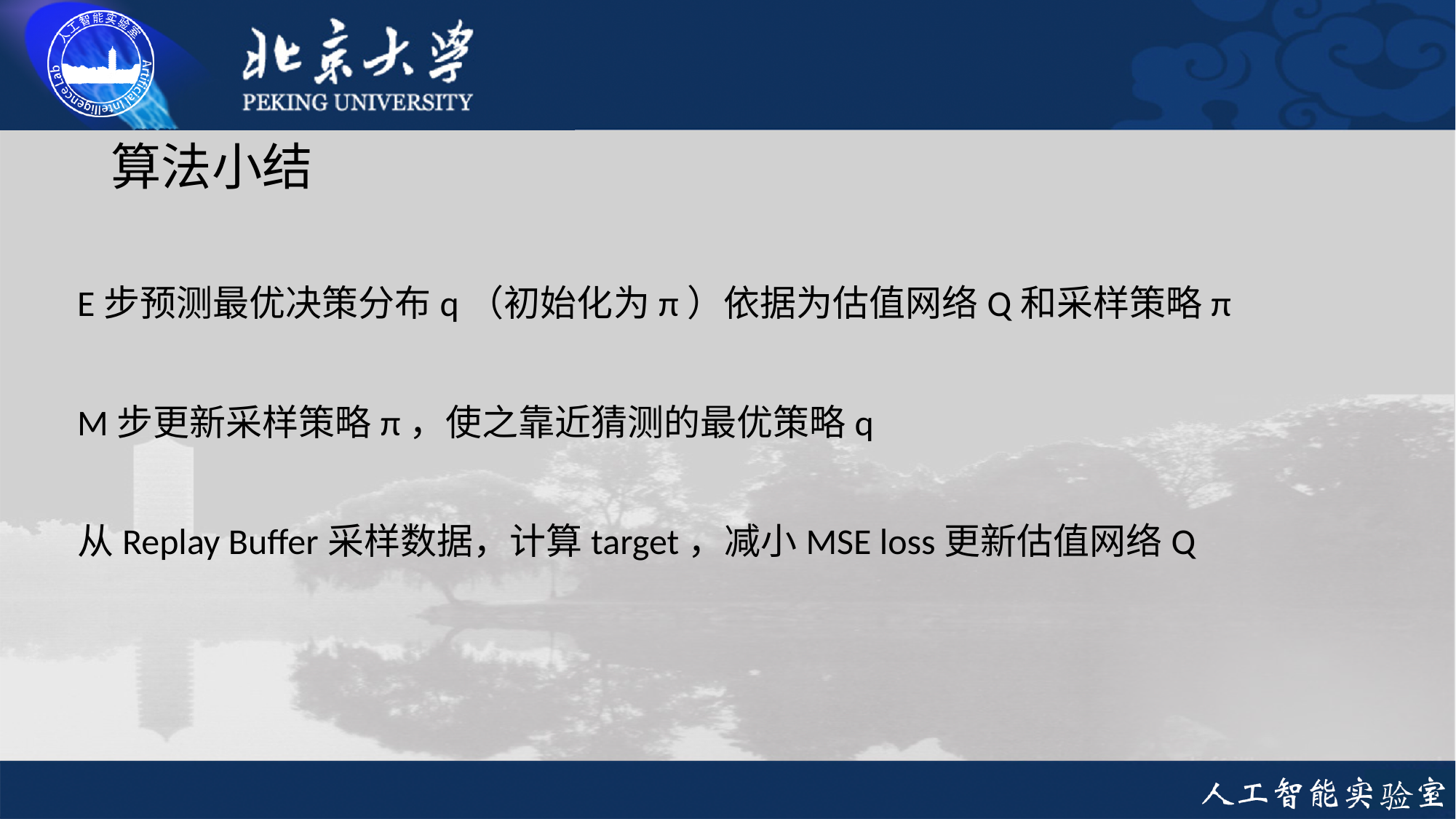

# 算法小结

E步预测最优决策分布q（初始化为π）依据为估值网络Q和采样策略π

M步更新采样策略π，使之靠近猜测的最优策略q

从Replay Buffer采样数据，计算target，减小MSE loss更新估值网络Q